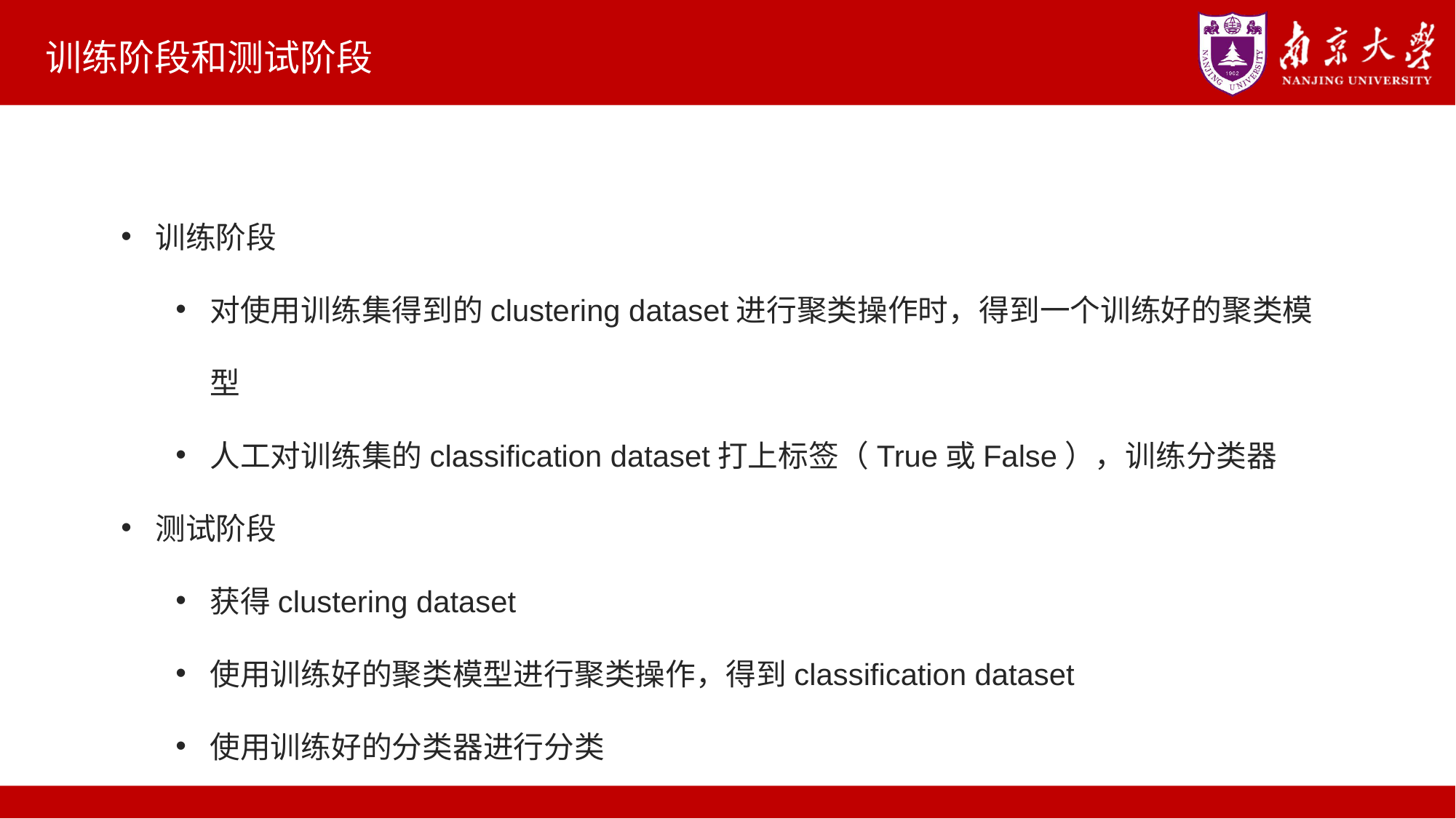

# 训练阶段和测试阶段
训练阶段
对使用训练集得到的clustering dataset进行聚类操作时，得到一个训练好的聚类模型
人工对训练集的classification dataset打上标签（True或False），训练分类器
测试阶段
获得clustering dataset
使用训练好的聚类模型进行聚类操作，得到classification dataset
使用训练好的分类器进行分类